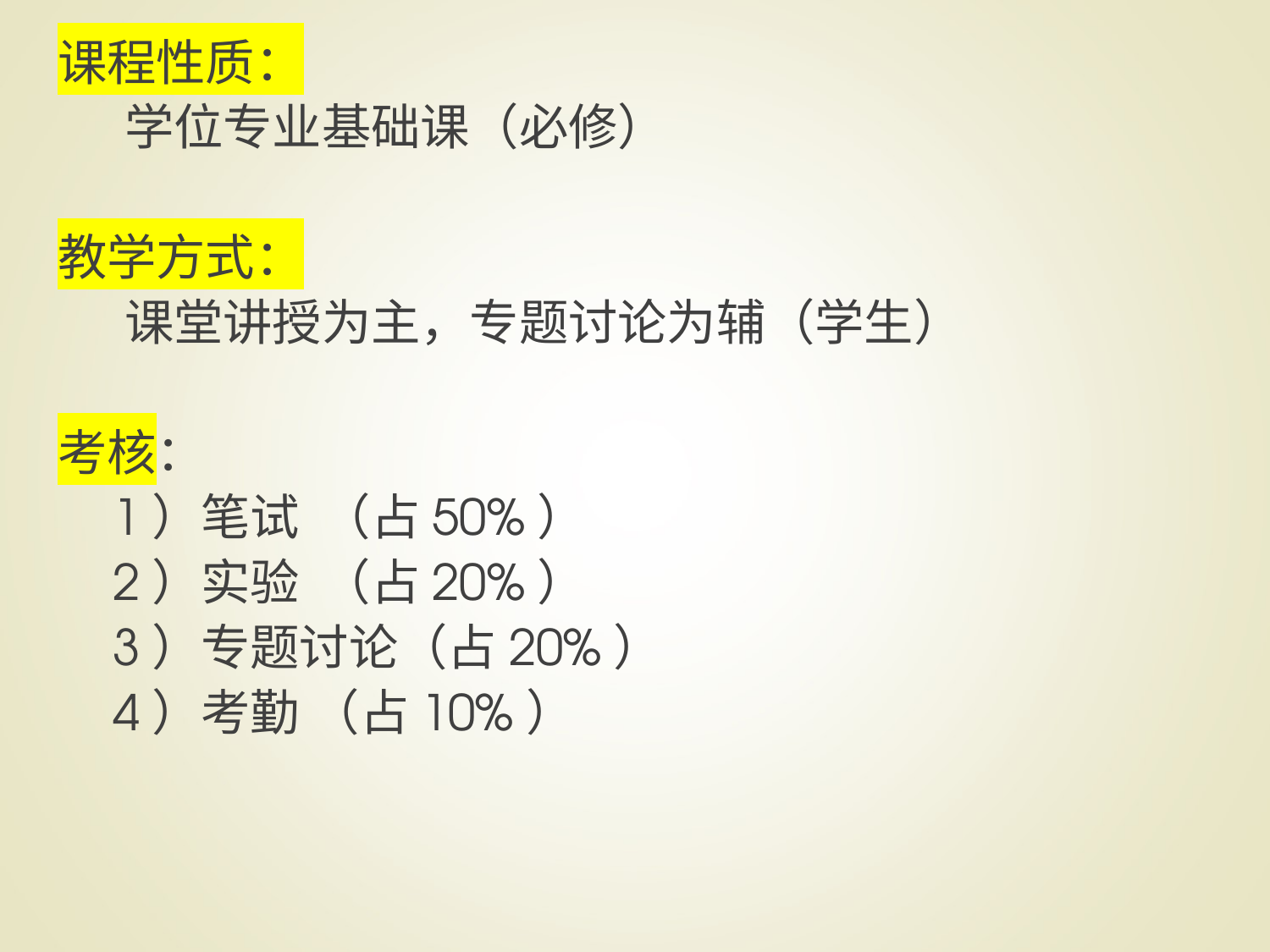

课程性质：
     学位专业基础课（必修）

教学方式：
     课堂讲授为主，专题讨论为辅（学生）

考核：
    1）笔试  （占50%）
    2）实验  （占20%）
    3）专题讨论（占20%）
    4）考勤 （占10%）